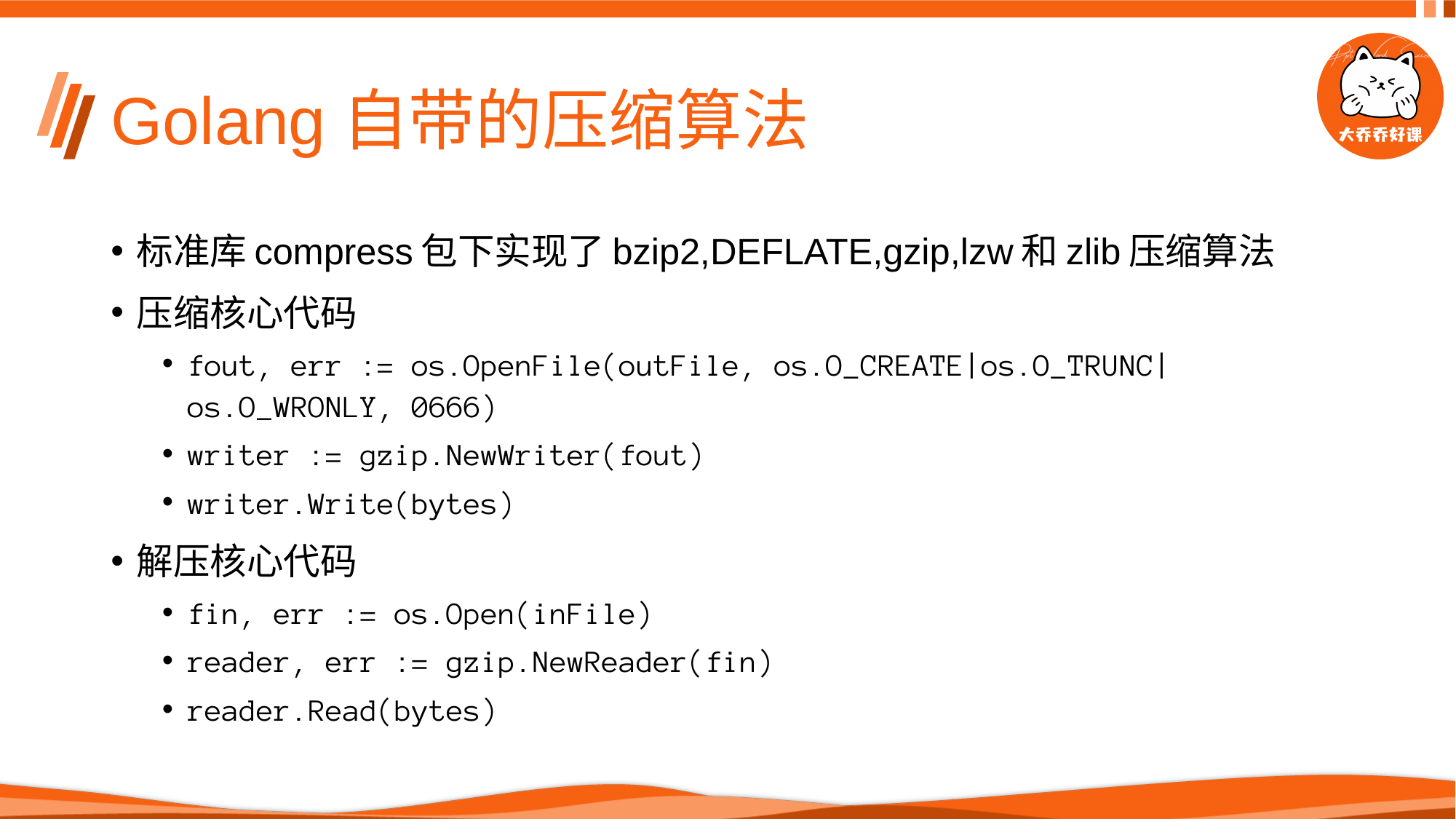

# Golang自带的压缩算法
标准库compress包下实现了bzip2,DEFLATE,gzip,lzw和zlib压缩算法
压缩核心代码
fout, err := os.OpenFile(outFile, os.O_CREATE|os.O_TRUNC|os.O_WRONLY, 0666)
writer := gzip.NewWriter(fout)
writer.Write(bytes)
解压核心代码
fin, err := os.Open(inFile)
reader, err := gzip.NewReader(fin)
reader.Read(bytes)